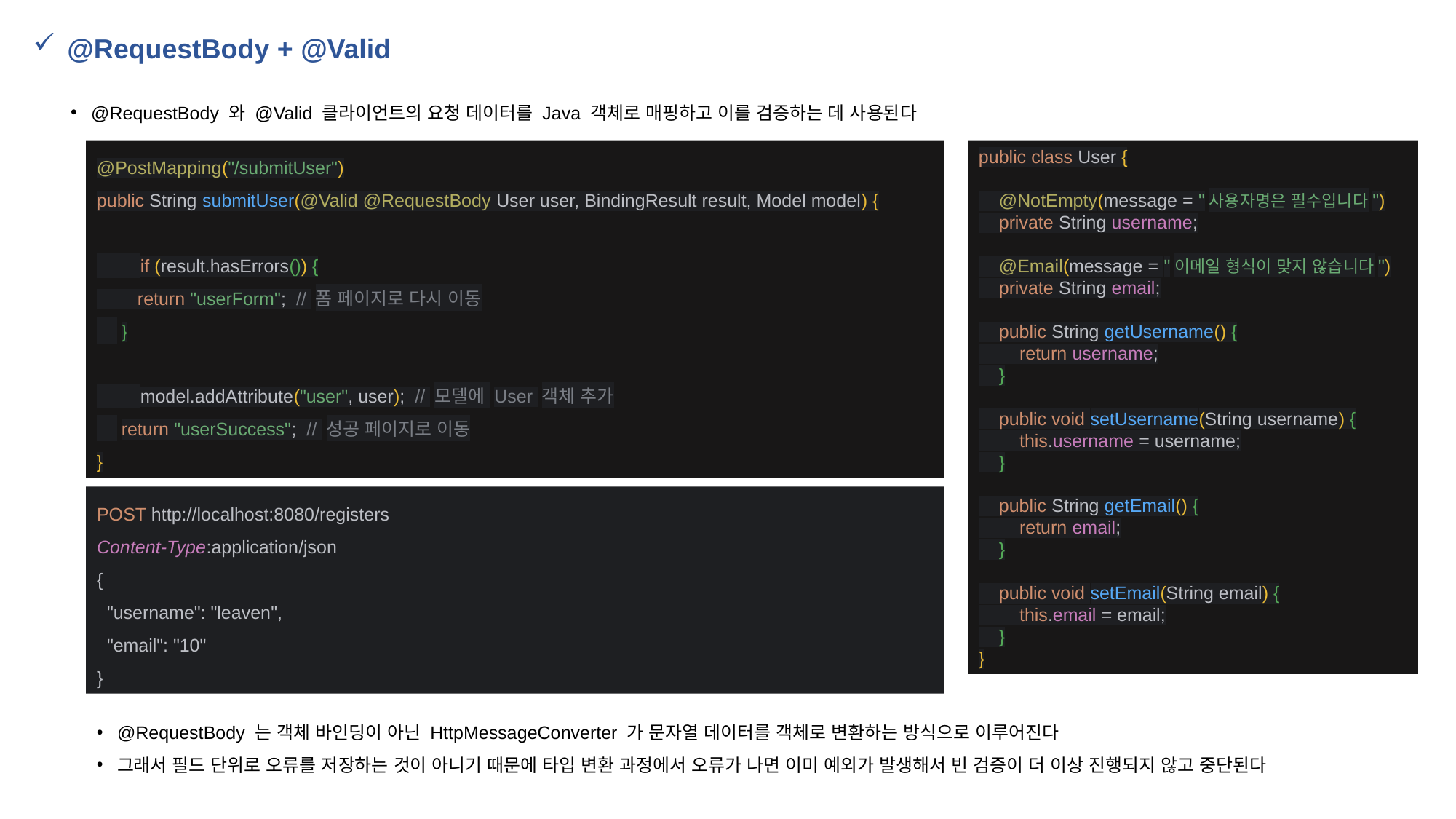

@RequestBody + @Valid
@RequestBody 와 @Valid 클라이언트의 요청 데이터를 Java 객체로 매핑하고 이를 검증하는 데 사용된다
@PostMapping("/submitUser")
public String submitUser(@Valid @RequestBody User user, BindingResult result, Model model) {
    if (result.hasErrors()) {
        return "userForm";  // 폼 페이지로 다시 이동
    }
    model.addAttribute("user", user);  // 모델에 User 객체 추가
    return "userSuccess";  // 성공 페이지로 이동
}
public class User {
    @NotEmpty(message = "사용자명은 필수입니다")
    private String username;
    @Email(message = "이메일 형식이 맞지 않습니다")
    private String email;
    public String getUsername() {
        return username;
    }
    public void setUsername(String username) {
        this.username = username;
    }
    public String getEmail() {
        return email;
    }
    public void setEmail(String email) {
        this.email = email;
    }
}
POST http://localhost:8080/registers
Content-Type:application/json
{
  "username": "leaven",
  "email": "10"
}
@RequestBody 는 객체 바인딩이 아닌 HttpMessageConverter 가 문자열 데이터를 객체로 변환하는 방식으로 이루어진다
그래서 필드 단위로 오류를 저장하는 것이 아니기 때문에 타입 변환 과정에서 오류가 나면 이미 예외가 발생해서 빈 검증이 더 이상 진행되지 않고 중단된다